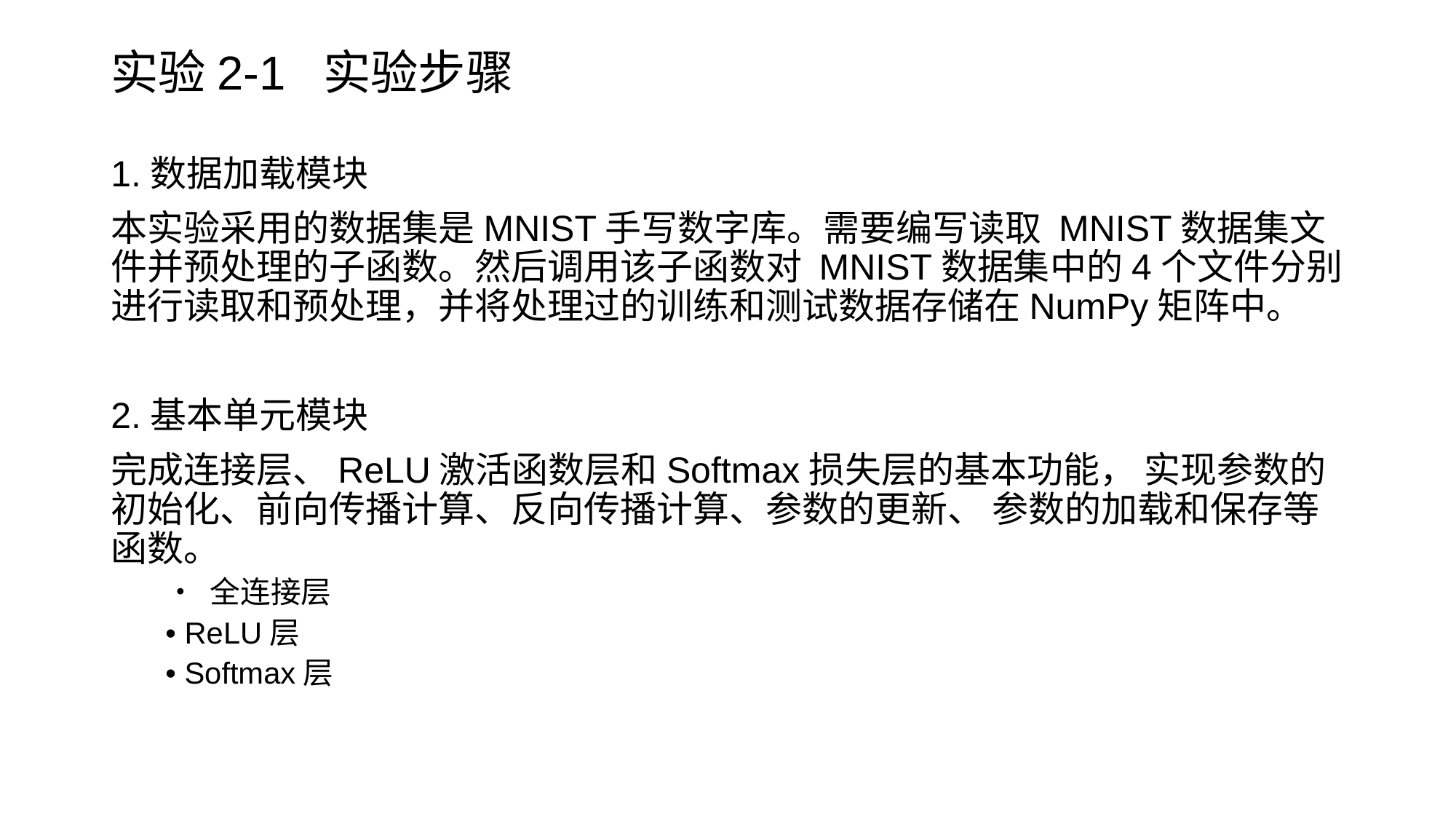

# 实验2-1  实验步骤
1.数据加载模块
本实验采用的数据集是MNIST手写数字库。需要编写读取 MNIST数据集文件并预处理的子函数。然后调用该子函数对 MNIST数据集中的4个文件分别进行读取和预处理，并将处理过的训练和测试数据存储在NumPy矩阵中。

2.基本单元模块
完成连接层、ReLU激活函数层和Softmax损失层的基本功能， 实现参数的初始化、前向传播计算、反向传播计算、参数的更新、 参数的加载和保存等函数。
• 全连接层
• ReLU层
• Softmax层